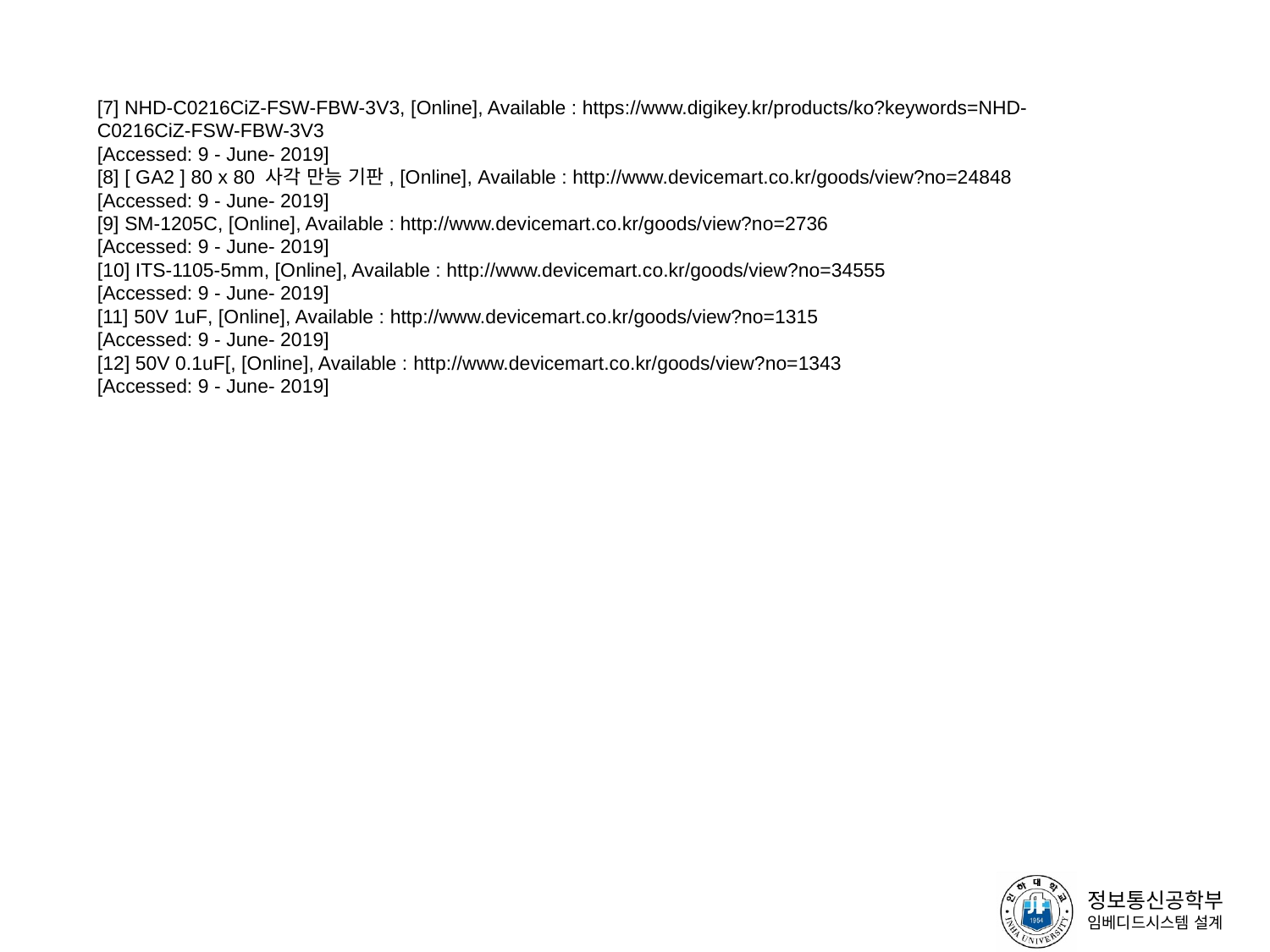

[7] NHD-C0216CiZ-FSW-FBW-3V3, [Online], Available : https://www.digikey.kr/products/ko?keywords=NHD-C0216CiZ-FSW-FBW-3V3
[Accessed: 9 - June- 2019]
[8] [ GA2 ] 80 x 80 사각 만능 기판, [Online], Available : http://www.devicemart.co.kr/goods/view?no=24848
[Accessed: 9 - June- 2019]
[9] SM-1205C, [Online], Available : http://www.devicemart.co.kr/goods/view?no=2736
[Accessed: 9 - June- 2019]
[10] ITS-1105-5mm, [Online], Available : http://www.devicemart.co.kr/goods/view?no=34555
[Accessed: 9 - June- 2019]
[11] 50V 1uF, [Online], Available : http://www.devicemart.co.kr/goods/view?no=1315
[Accessed: 9 - June- 2019]
[12] 50V 0.1uF[, [Online], Available : http://www.devicemart.co.kr/goods/view?no=1343
[Accessed: 9 - June- 2019]